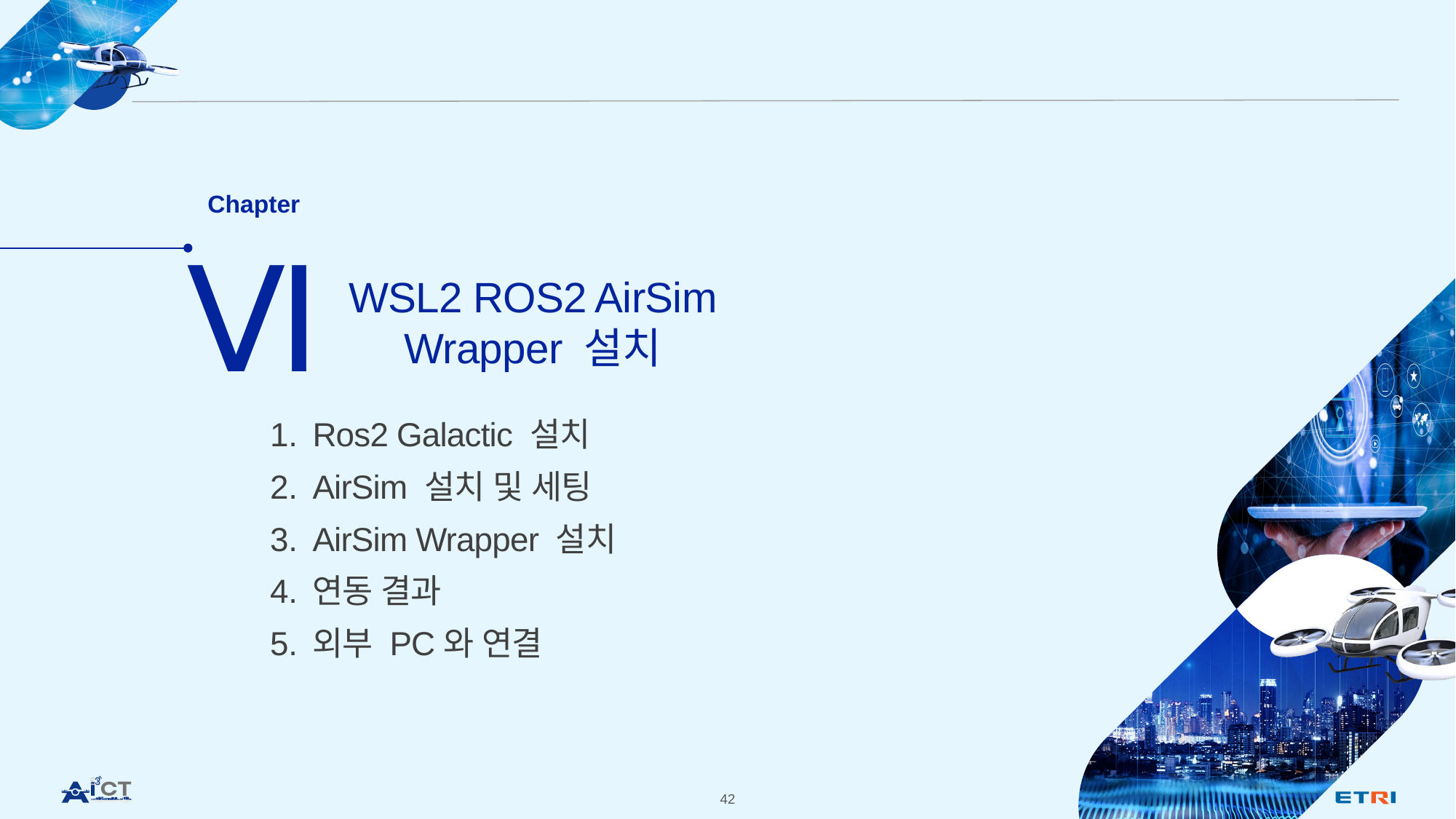

Chapter
Ⅵ
WSL2 ROS2 AirSim Wrapper 설치
Ros2 Galactic 설치
AirSim 설치 및 세팅
AirSim Wrapper 설치
연동 결과
외부 PC와 연결